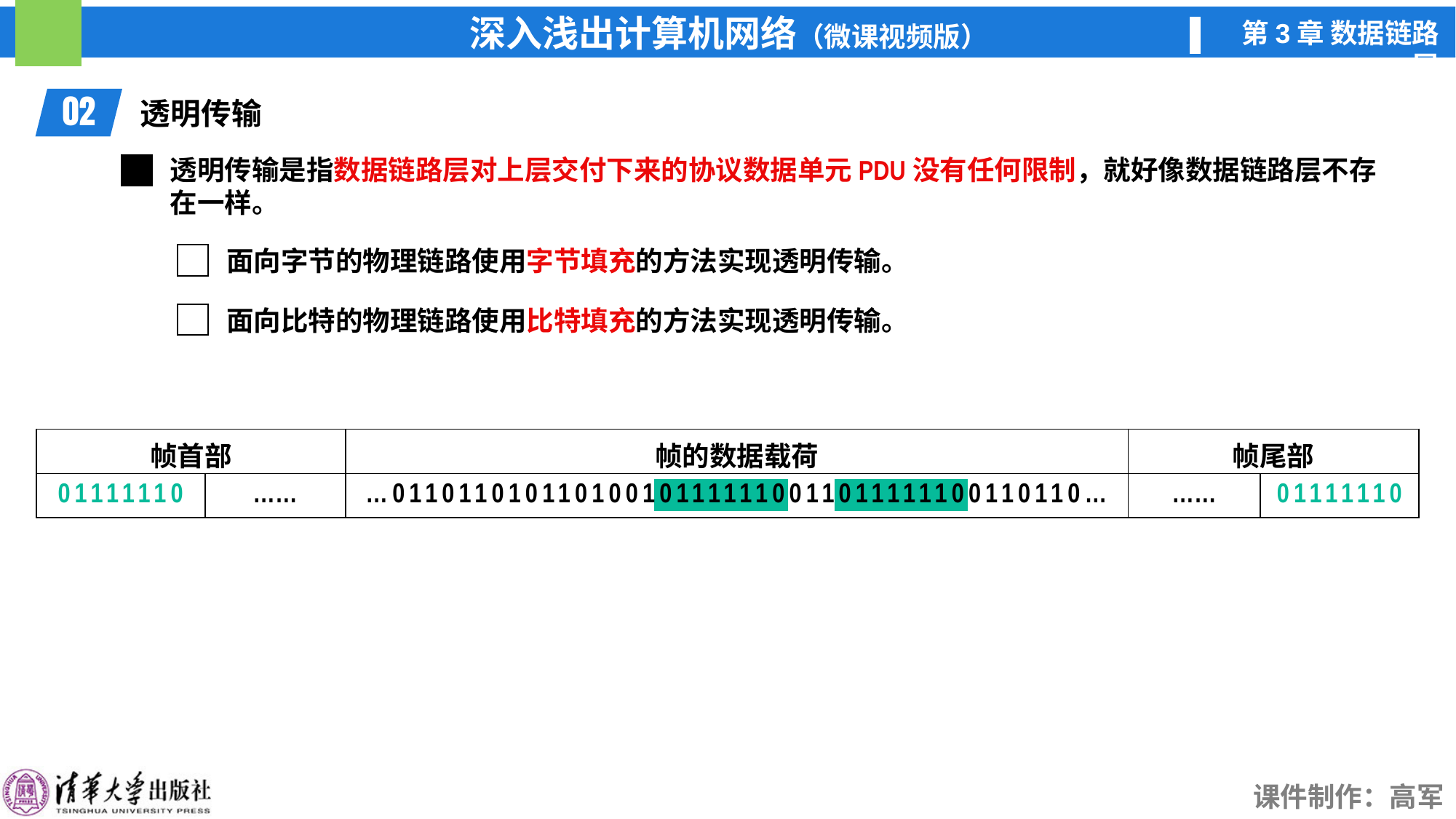

02
透明传输
透明传输是指数据链路层对上层交付下来的协议数据单元PDU没有任何限制，就好像数据链路层不存在一样。

面向字节的物理链路使用字节填充的方法实现透明传输。

面向比特的物理链路使用比特填充的方法实现透明传输。

| 帧首部 |  | 帧的数据载荷 | 帧尾部 |  |
| --- | --- | --- | --- | --- |
| 01111110 | …… | …011011010110100101111110011011111100110110… | …… | 01111110 |